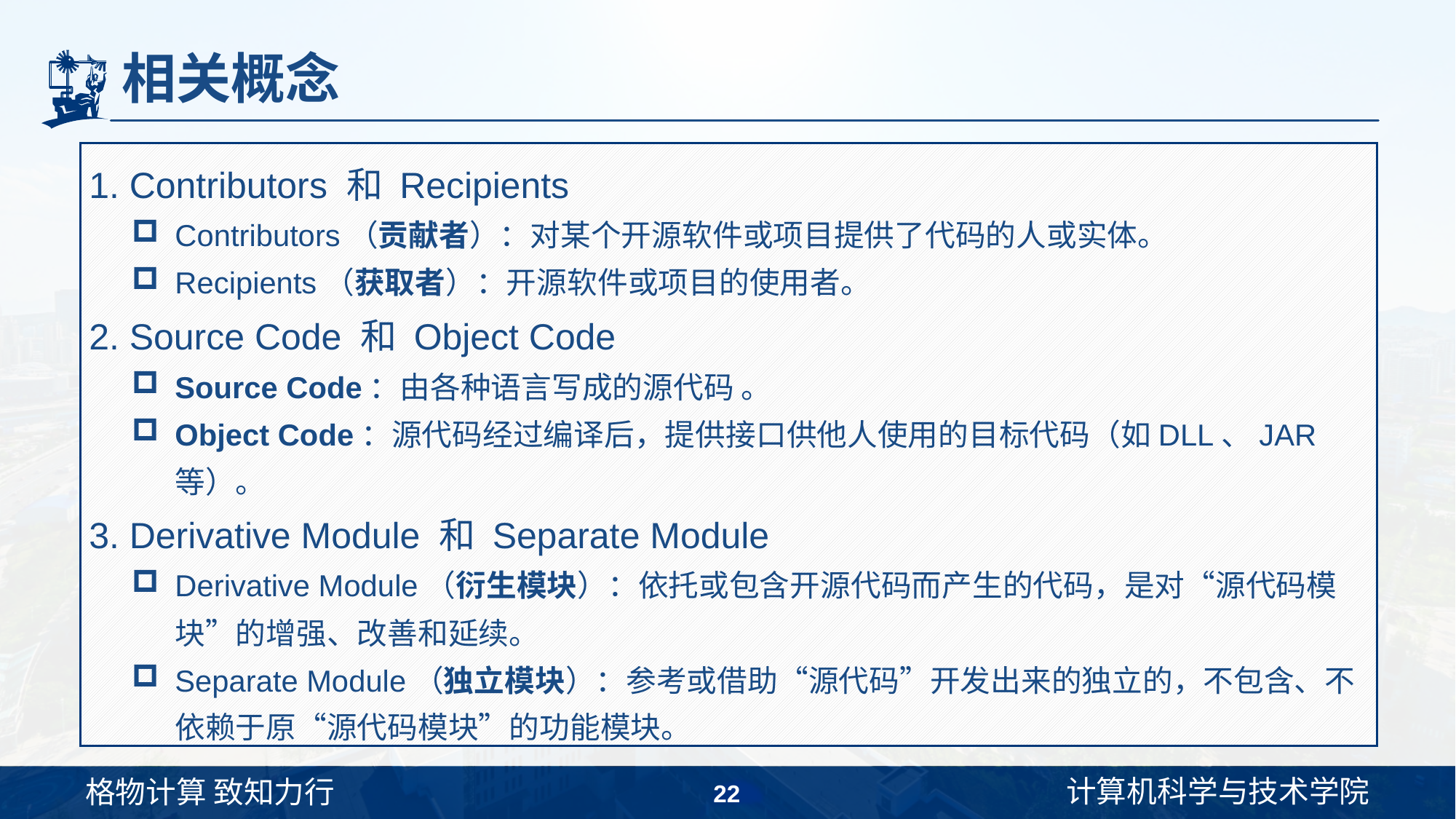

# 相关概念
1. Contributors 和 Recipients
Contributors（贡献者）：对某个开源软件或项目提供了代码的人或实体。
Recipients（获取者）：开源软件或项目的使用者。
2. Source Code 和 Object Code
Source Code：由各种语言写成的源代码 。
Object Code：源代码经过编译后，提供接口供他人使用的目标代码（如DLL、JAR等）。
3. Derivative Module 和 Separate Module
Derivative Module（衍生模块）：依托或包含开源代码而产生的代码，是对“源代码模块”的增强、改善和延续。
Separate Module（独立模块）：参考或借助“源代码”开发出来的独立的，不包含、不依赖于原“源代码模块”的功能模块。
22